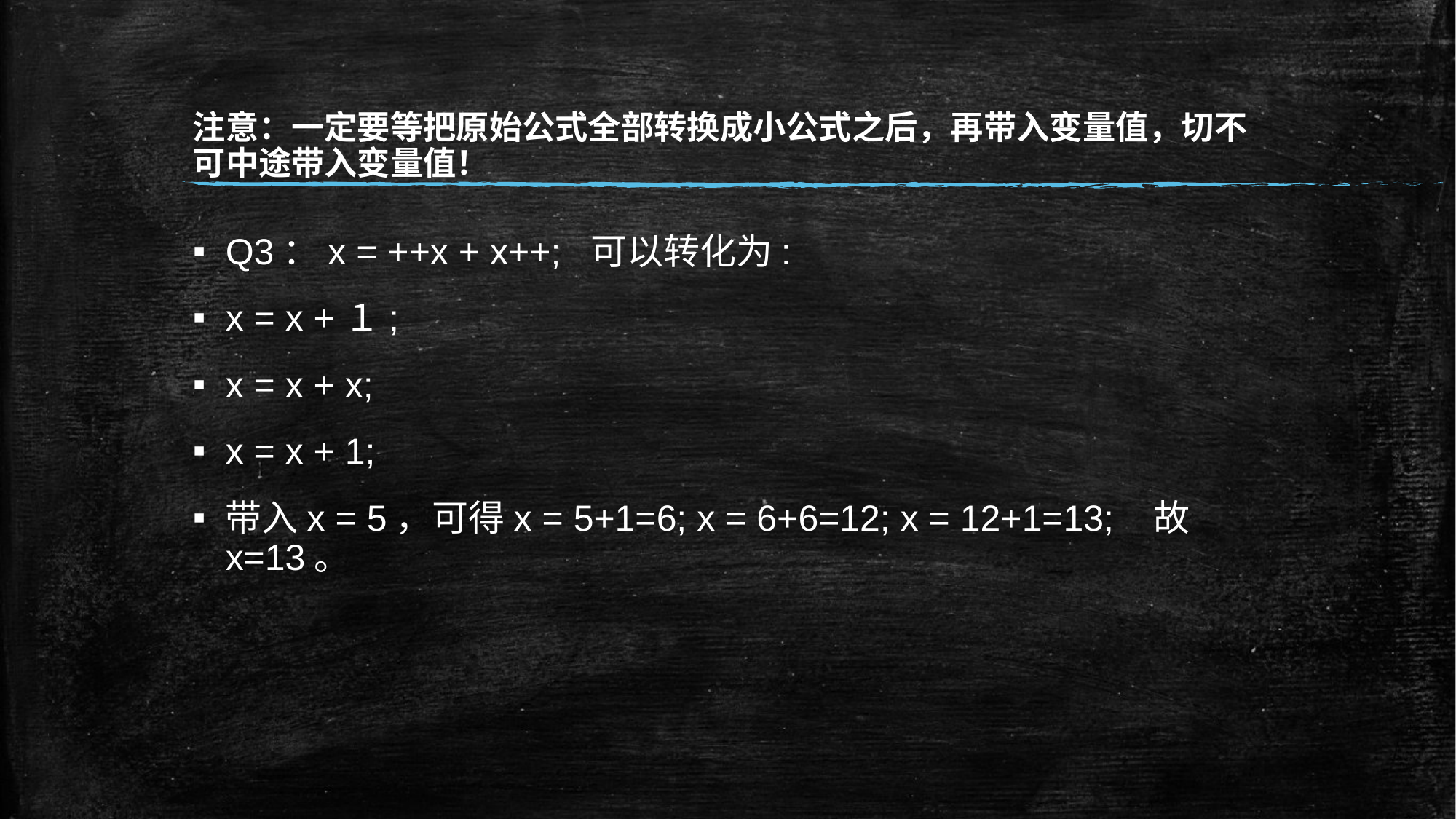

# 注意：一定要等把原始公式全部转换成小公式之后，再带入变量值，切不可中途带入变量值！
Q3：x = ++x + x++;  可以转化为:
x = x +１;
x = x + x;
x = x + 1;
带入x = 5，可得x = 5+1=6; x = 6+6=12; x = 12+1=13;   故x=13。